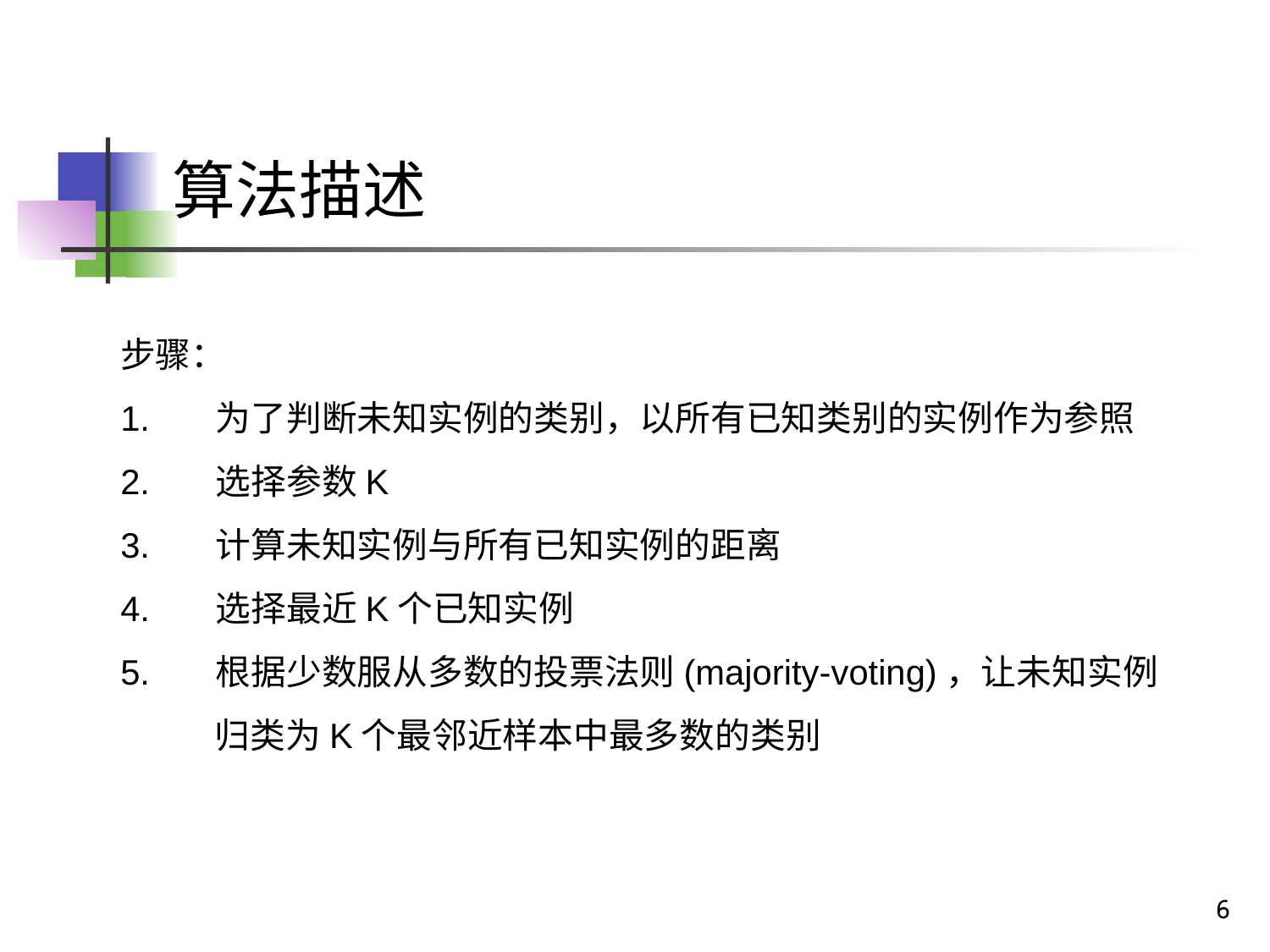

# 算法描述
步骤：
     为了判断未知实例的类别，以所有已知类别的实例作为参照
     选择参数K
     计算未知实例与所有已知实例的距离
     选择最近K个已知实例
     根据少数服从多数的投票法则(majority-voting)，让未知实例
           归类为K个最邻近样本中最多数的类别
6